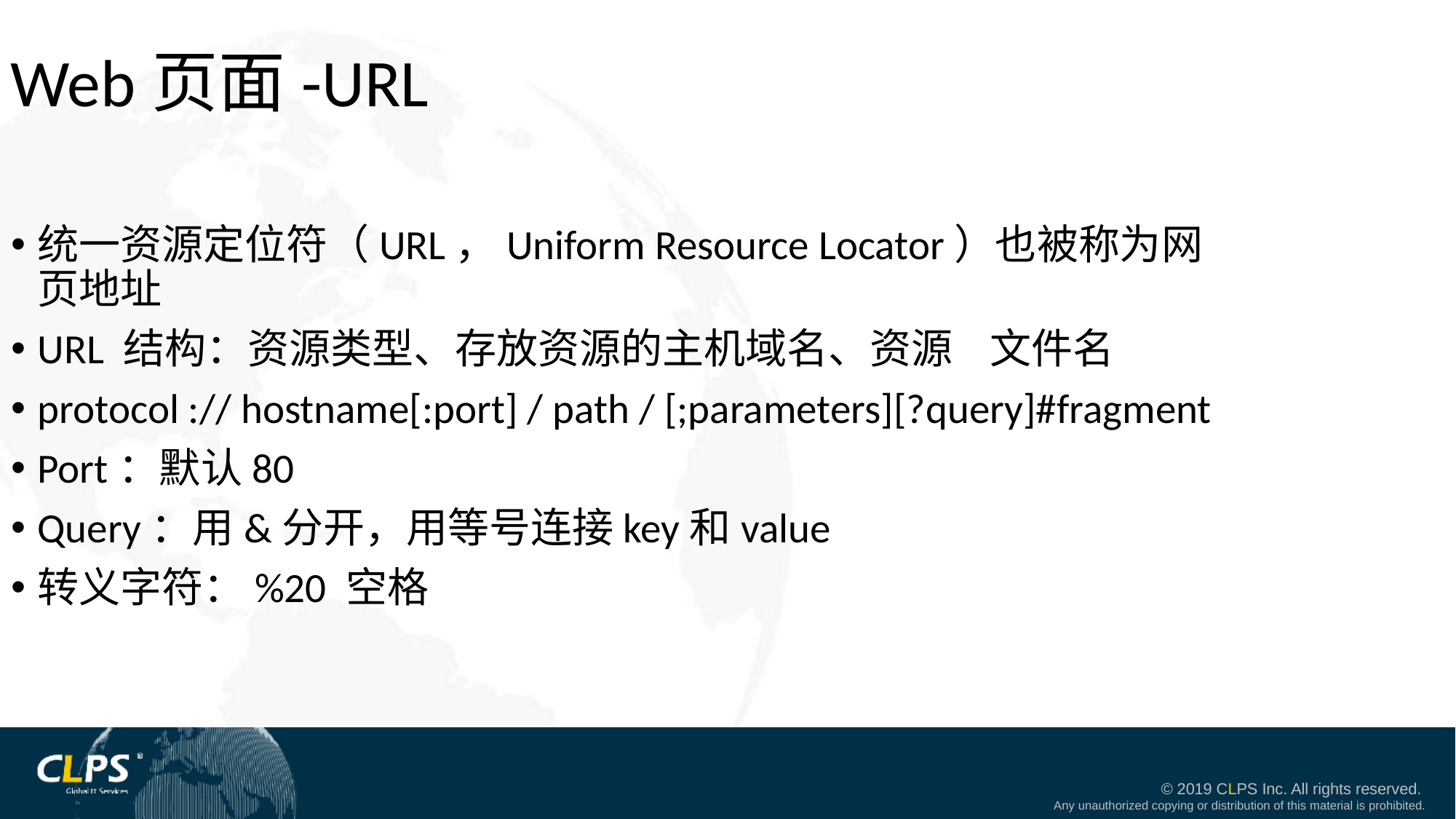

Web页面-URL
统一资源定位符（URL，Uniform Resource Locator）也被称为网页地址
URL 结构：资源类型、存放资源的主机域名、资源    文件名
protocol :// hostname[:port] / path / [;parameters][?query]#fragment
Port：默认80
Query：用&分开，用等号连接key和value
转义字符：%20 空格